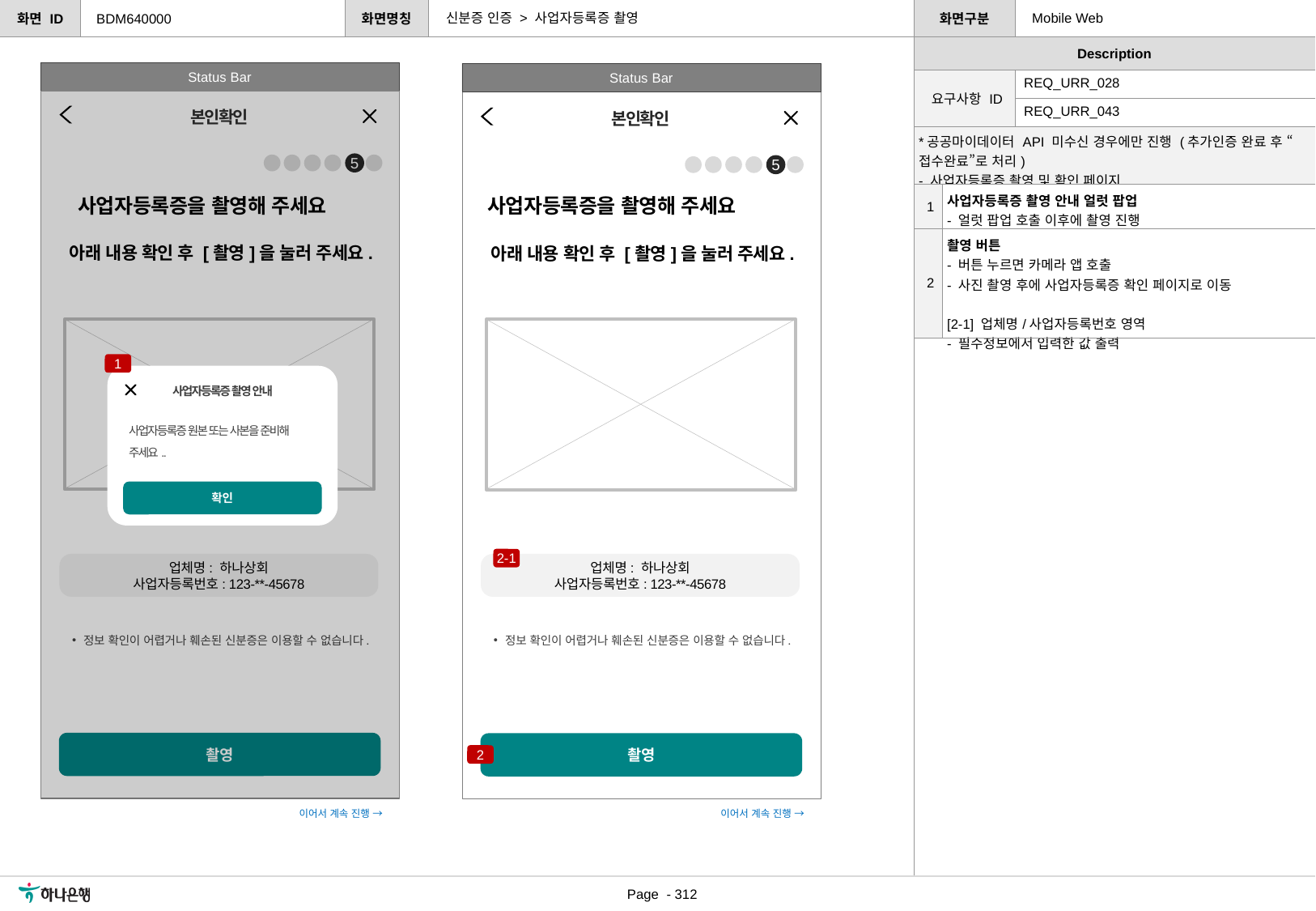

신분증 인증 > 사업자등록증 촬영
Mobile Web
BDM640000
Status Bar

Status Bar

| 요구사항 ID | REQ\_URR\_028 |
| --- | --- |
|  | REQ\_URR\_043 |

본인확인

본인확인
| \*공공마이데이터 API 미수신 경우에만 진행 (추가인증 완료 후 “접수완료”로 처리) - 사업자등록증 촬영 및 확인 페이지 |  |
| --- | --- |
| 1 | 사업자등록증 촬영 안내 얼럿 팝업 - 얼럿 팝업 호출 이후에 촬영 진행 |
| 2 | 촬영 버튼 - 버튼 누르면 카메라 앱 호출 - 사진 촬영 후에 사업자등록증 확인 페이지로 이동 [2-1] 업체명/사업자등록번호 영역 - 필수정보에서 입력한 값 출력 |
5

5

사업자등록증을 촬영해 주세요
사업자등록증을 촬영해 주세요
아래 내용 확인 후 [촬영]을 눌러 주세요.
아래 내용 확인 후 [촬영]을 눌러 주세요.

1

사업자등록증 촬영 안내
사업자등록증 원본 또는 사본을 준비해 주세요..
확인

2-1
업체명: 하나상회
사업자등록번호: 123-**-45678
업체명: 하나상회
사업자등록번호: 123-**-45678
정보 확인이 어렵거나 훼손된 신분증은 이용할 수 없습니다.
정보 확인이 어렵거나 훼손된 신분증은 이용할 수 없습니다.
촬영
촬영
2
이어서 계속 진행 →
이어서 계속 진행 →